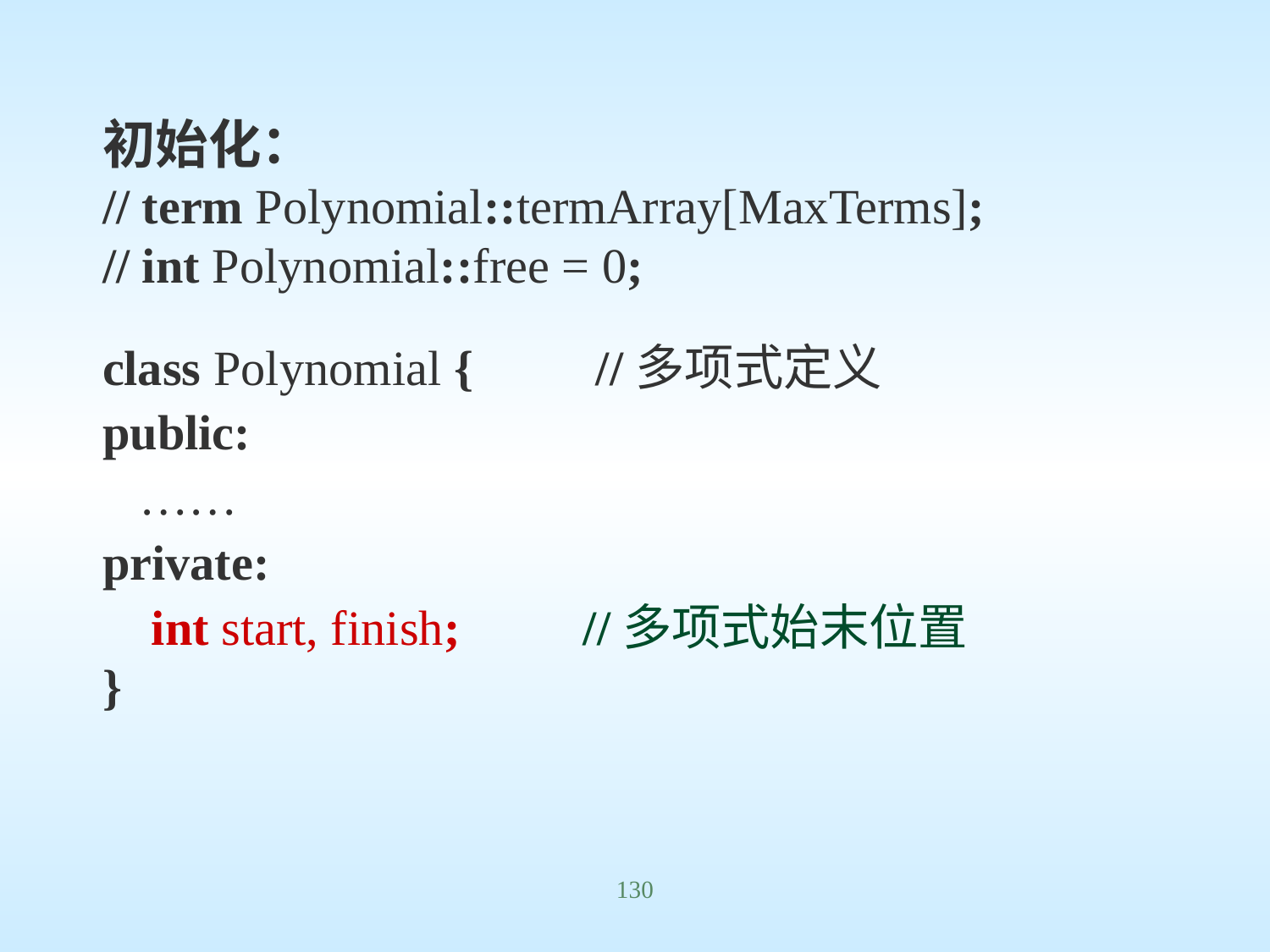

初始化：
// term Polynomial::termArray[MaxTerms];
// int Polynomial::free = 0;

class Polynomial {          //多项式定义
public:
   ……
private:
    int start, finish;          //多项式始末位置
}

130